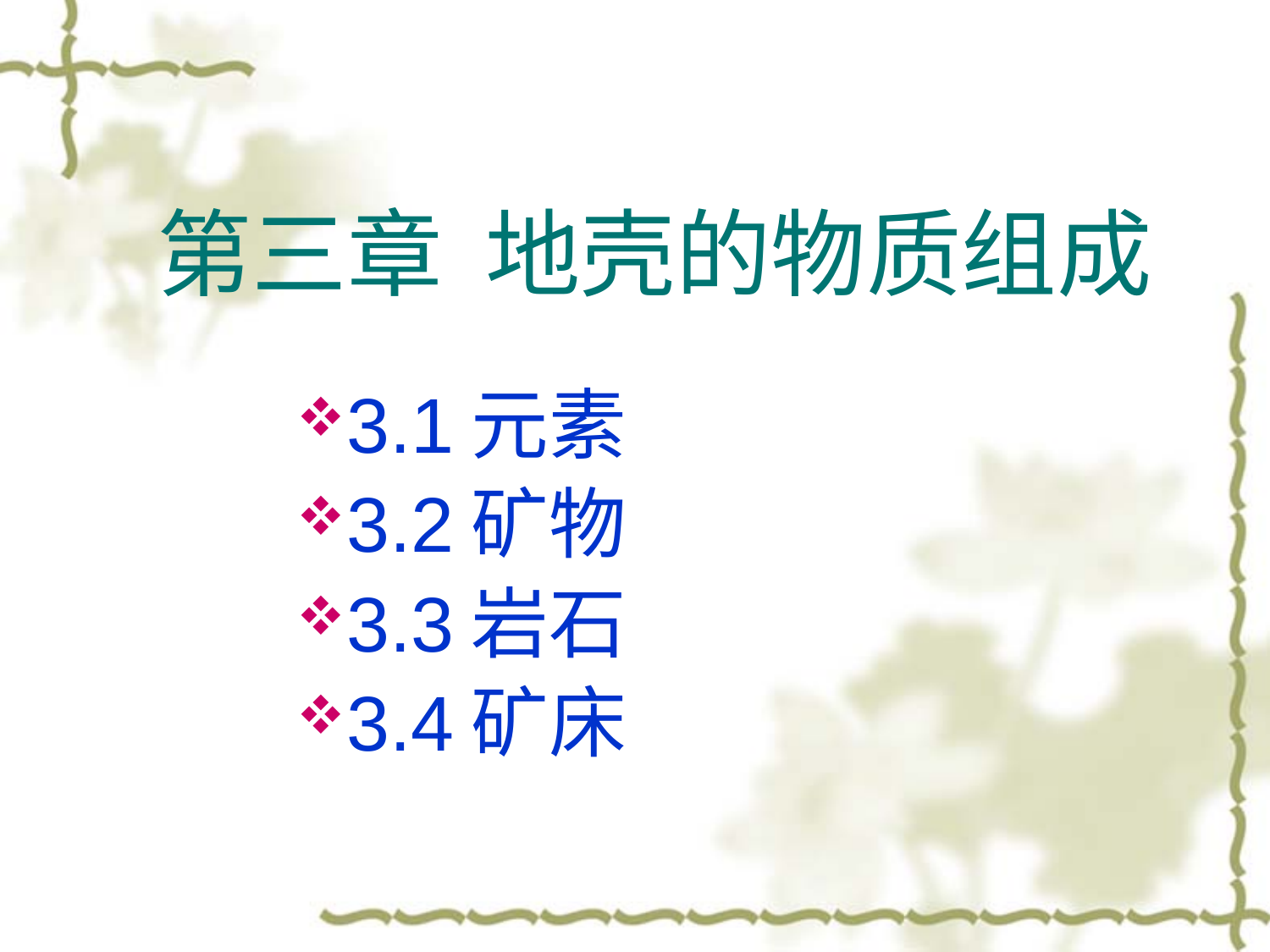

# 第三章  地壳的物质组成
3.1	元素
3.2	矿物
3.3	岩石
3.4	矿床